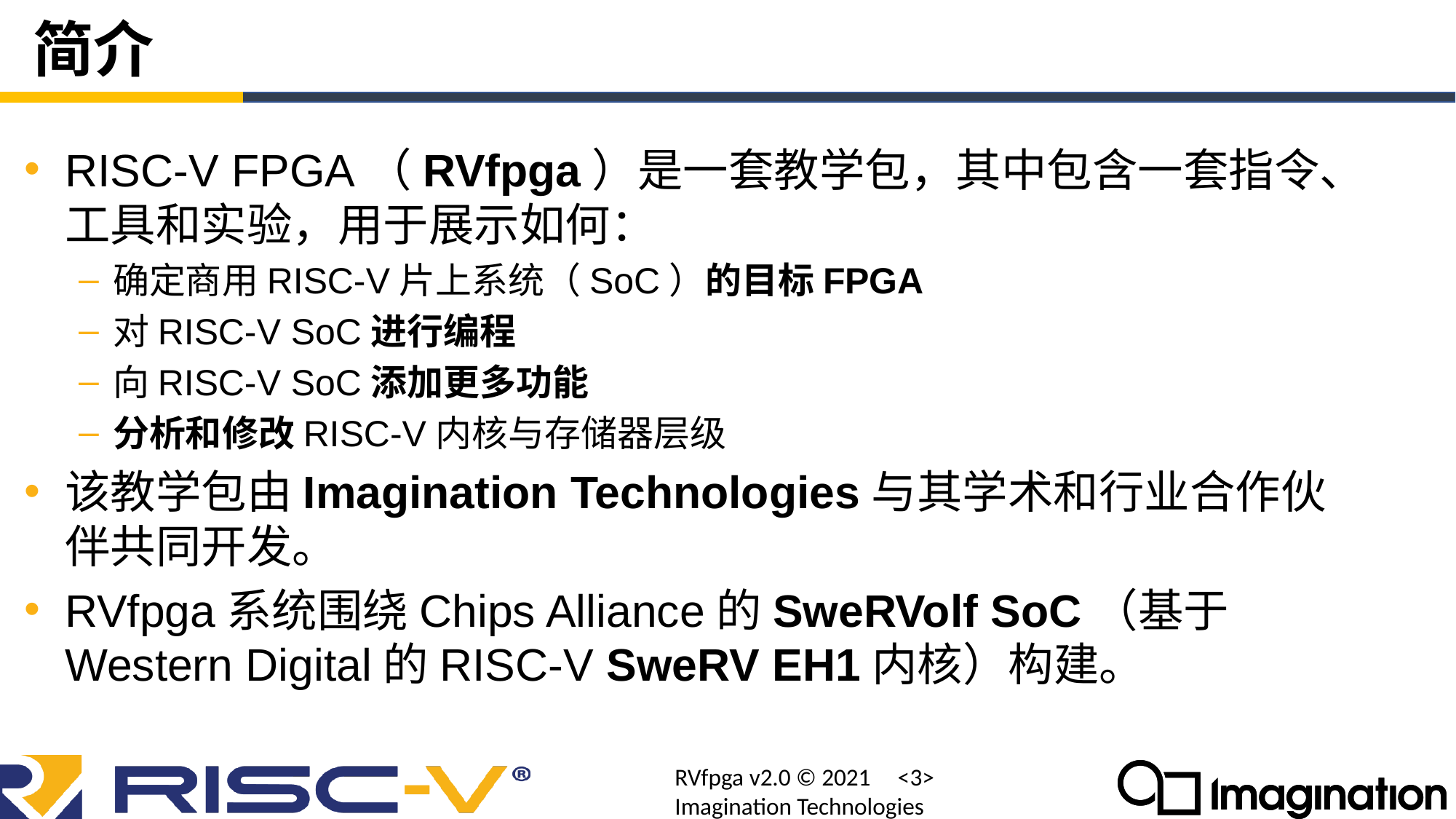

# 简介
RISC-V FPGA（RVfpga）是一套教学包，其中包含一套指令、工具和实验，用于展示如何：
确定商用RISC-V片上系统（SoC）的目标FPGA
对RISC-V SoC进行编程
向RISC-V SoC添加更多功能
分析和修改RISC-V内核与存储器层级
该教学包由Imagination Technologies与其学术和行业合作伙伴共同开发。
RVfpga系统围绕Chips Alliance的SweRVolf SoC（基于Western Digital的RISC-V SweRV EH1内核）构建。